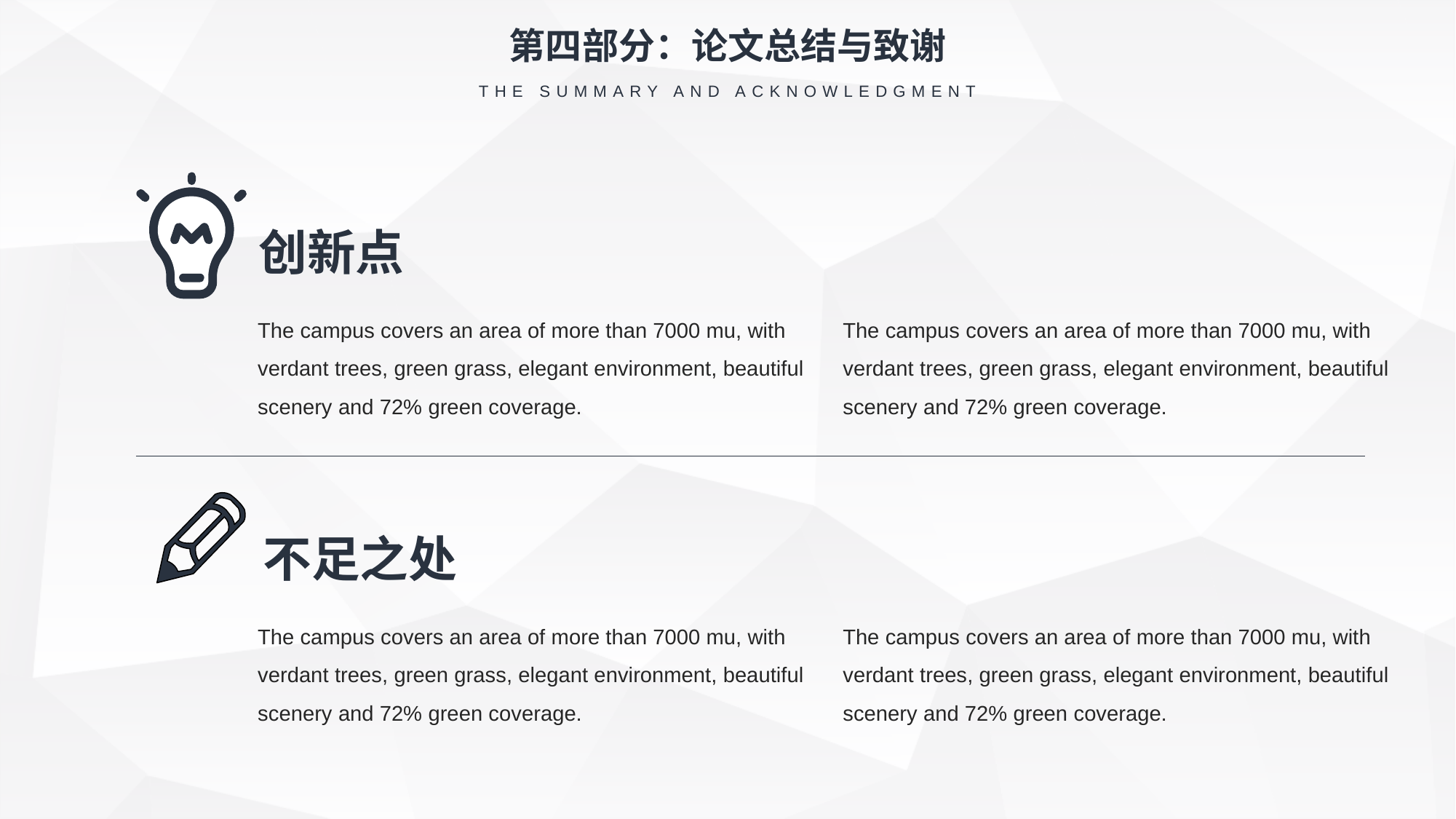

第四部分：论文总结与致谢
THE SUMMARY AND ACKNOWLEDGMENT

创新点
The campus covers an area of more than 7000 mu, with verdant trees, green grass, elegant environment, beautiful scenery and 72% green coverage.
The campus covers an area of more than 7000 mu, with verdant trees, green grass, elegant environment, beautiful scenery and 72% green coverage.

不足之处
The campus covers an area of more than 7000 mu, with verdant trees, green grass, elegant environment, beautiful scenery and 72% green coverage.
The campus covers an area of more than 7000 mu, with verdant trees, green grass, elegant environment, beautiful scenery and 72% green coverage.